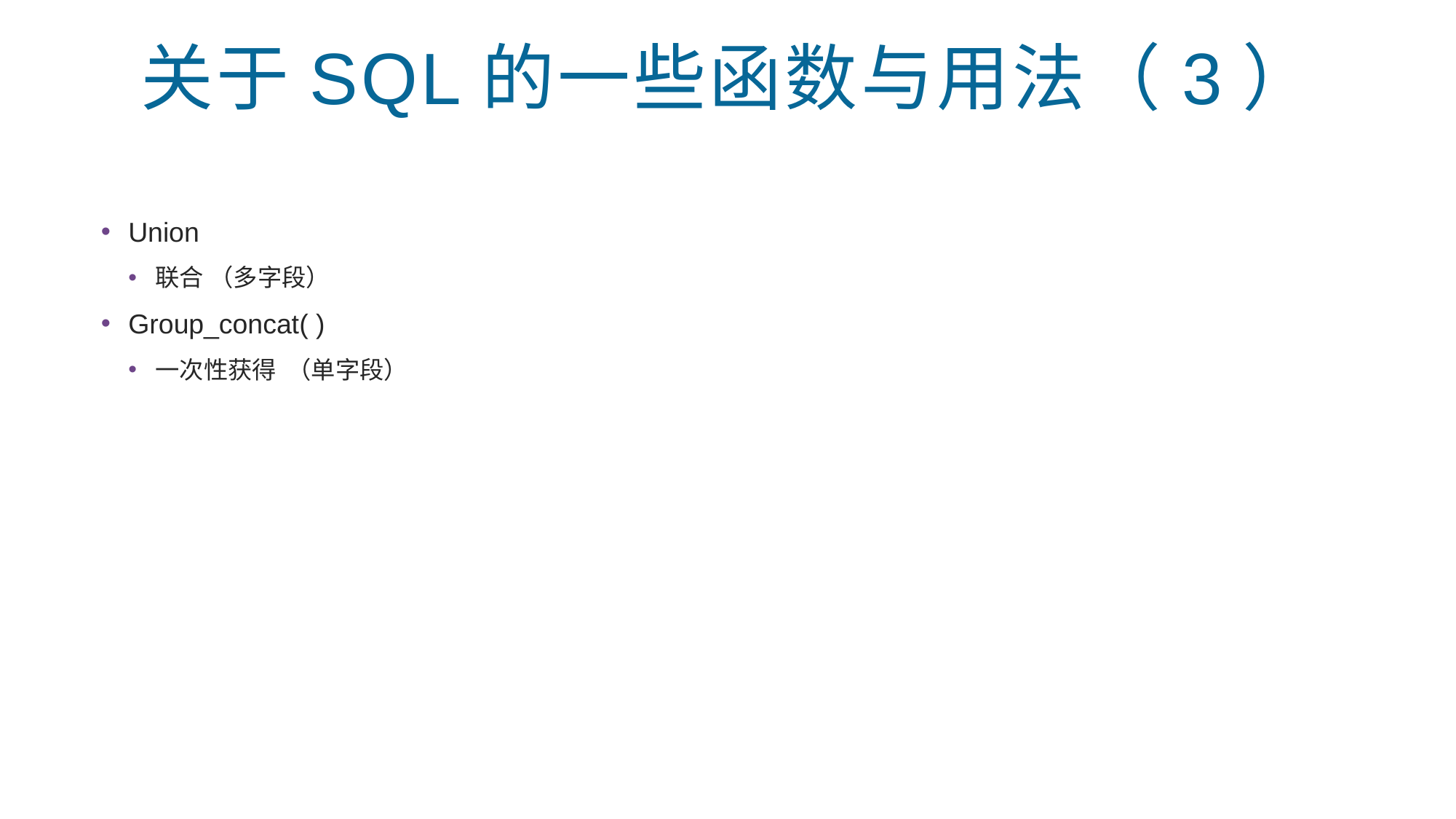

# 关于SQL的一些函数与用法（3）
Union
联合 （多字段）
Group_concat( )
一次性获得  （单字段）